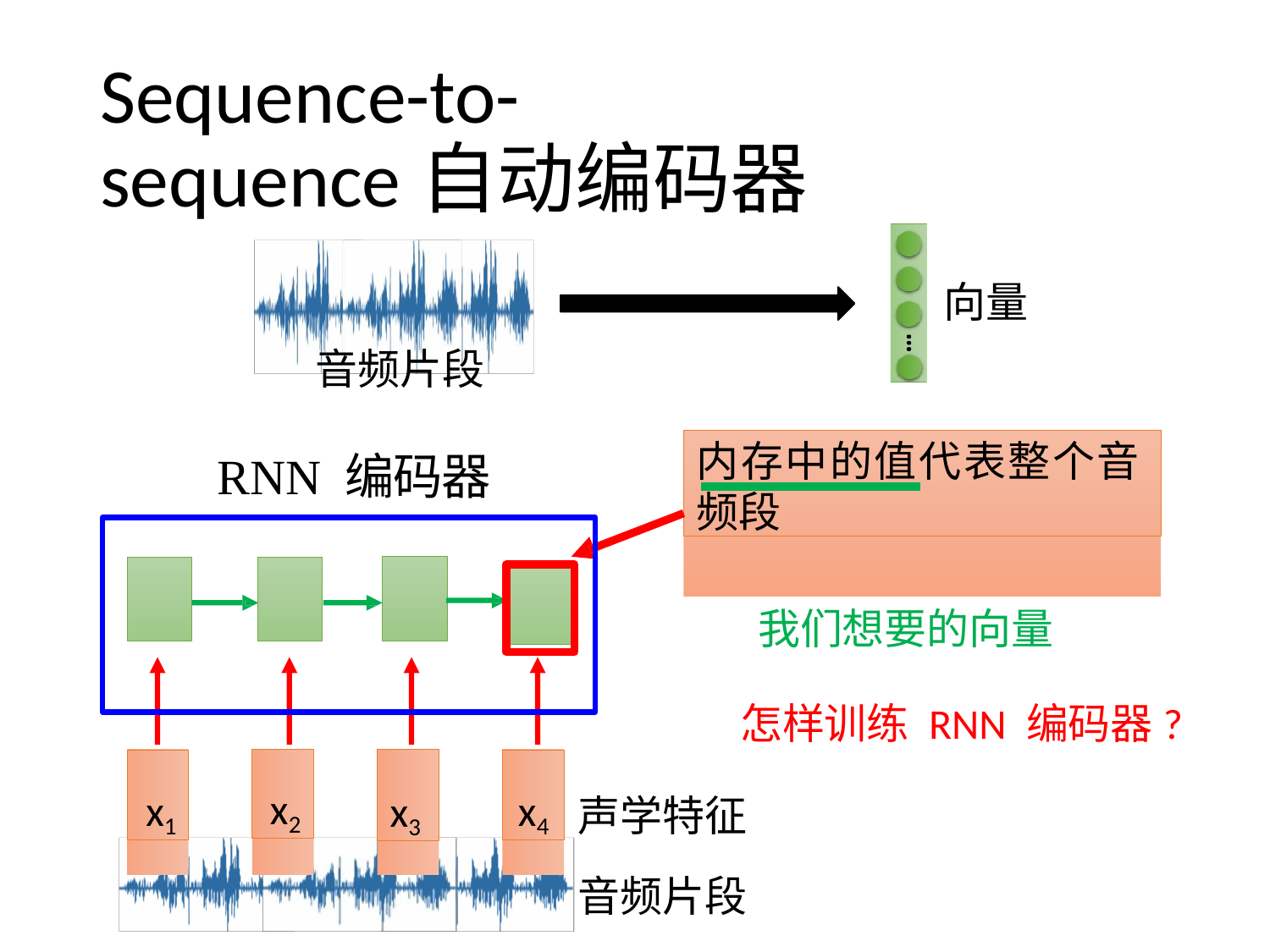

# Sequence-to-sequence自动编码器

向量

   音频片段

内存中的值代表整个音频段
RNN 编码器

我们想要的向量

   怎样训练 RNN 编码器?

x1

x2

x3

x4
声学特征
音频片段